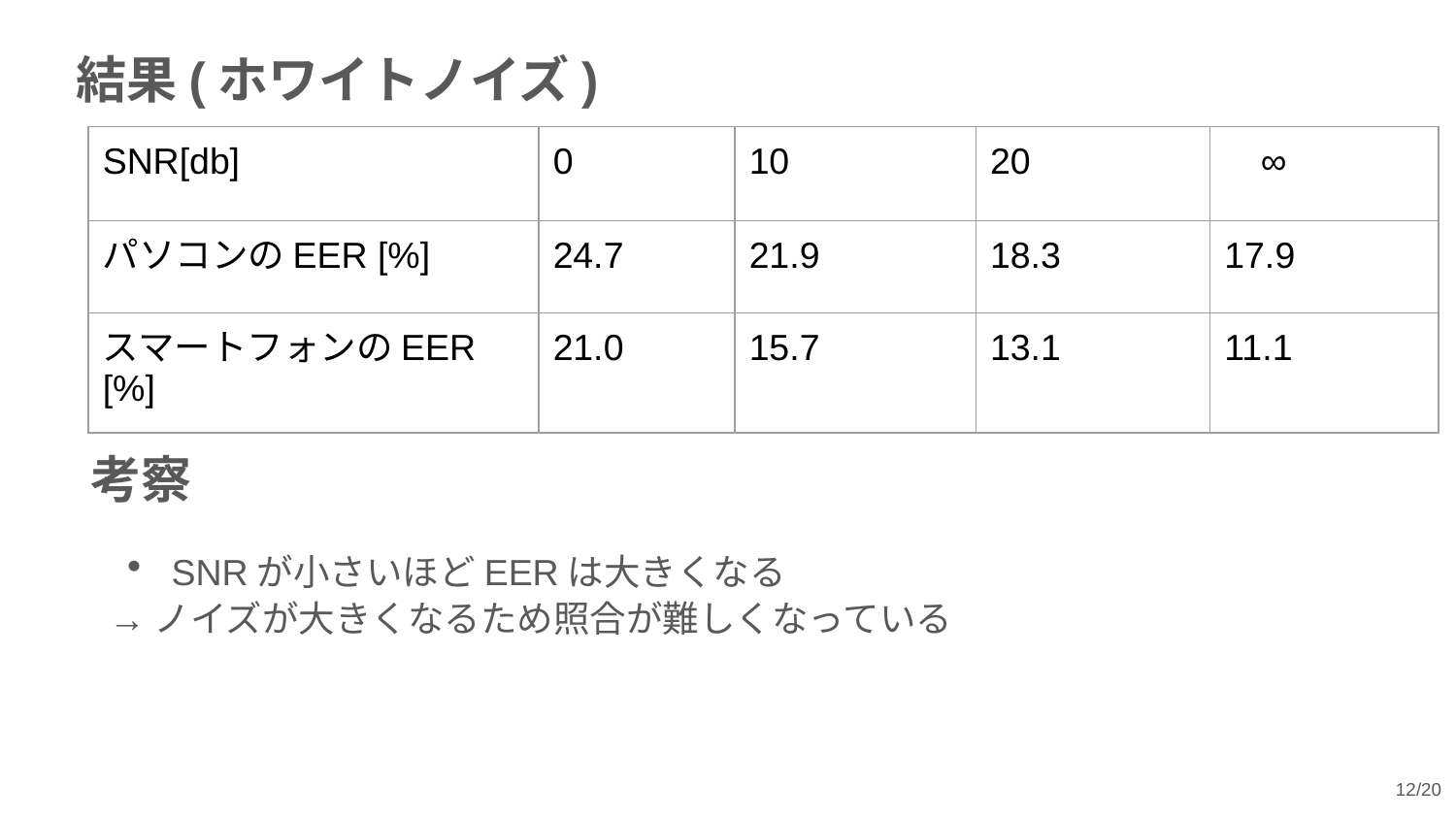

結果(ホワイトノイズ)

| SNR[db] | 0 | 10 | 20 | ∞ |
| --- | --- | --- | --- | --- |
| パソコンのEER [%] | 24.7 | 21.9 | 18.3 | 17.9 |
| スマートフォンのEER [%] | 21.0 | 15.7 | 13.1 | 11.1 |
考察
・SNRが小さいほどEERは大きくなる
→ノイズが大きくなるため照合が難しくなっている
12/20